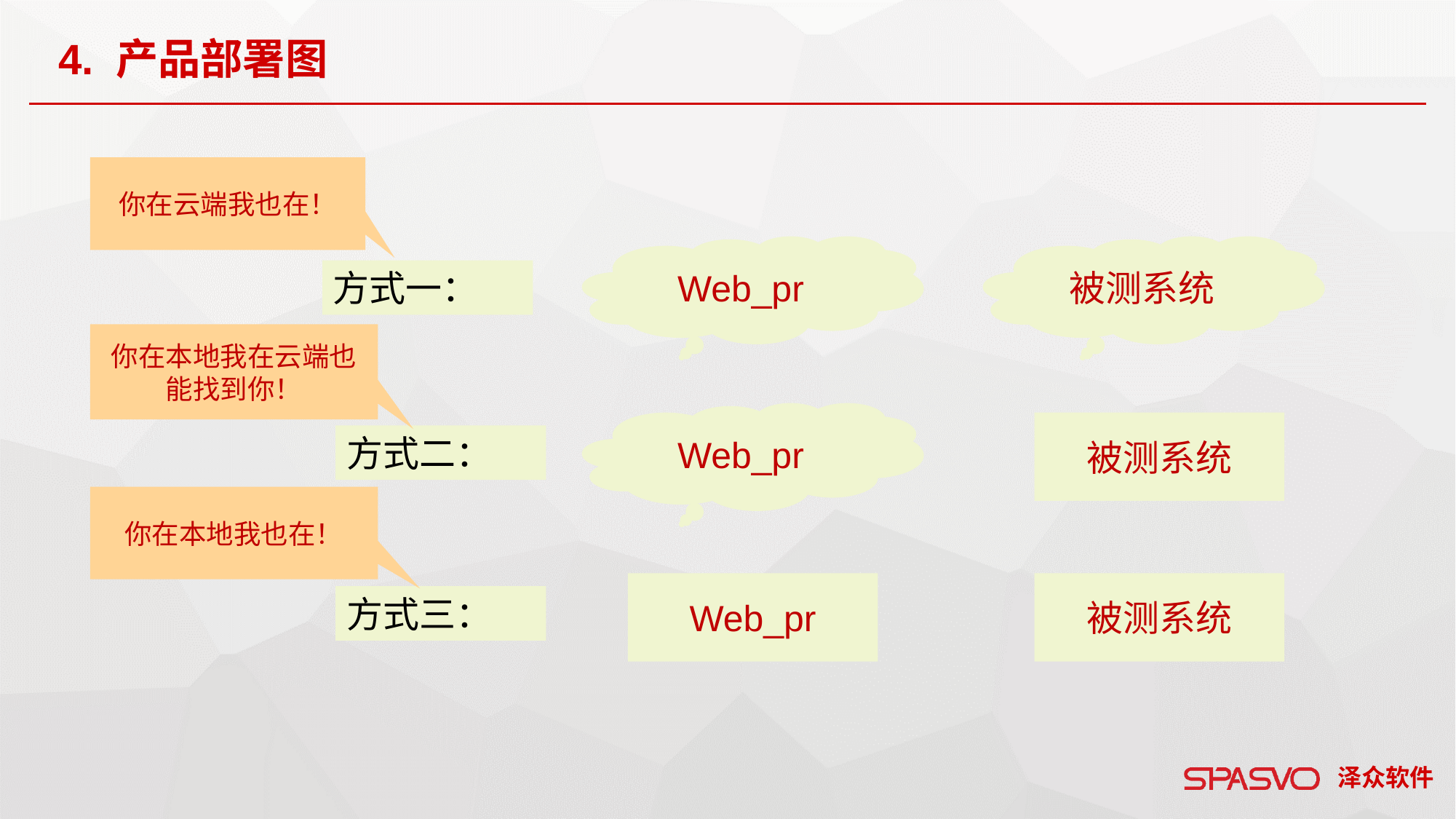

4. 产品部署图
你在云端我也在！
Web_pr
被测系统
Web_pr
被测系统
Web_pr
被测系统
方式一：
方式二：
方式三：
你在本地我在云端也能找到你！
你在本地我也在！